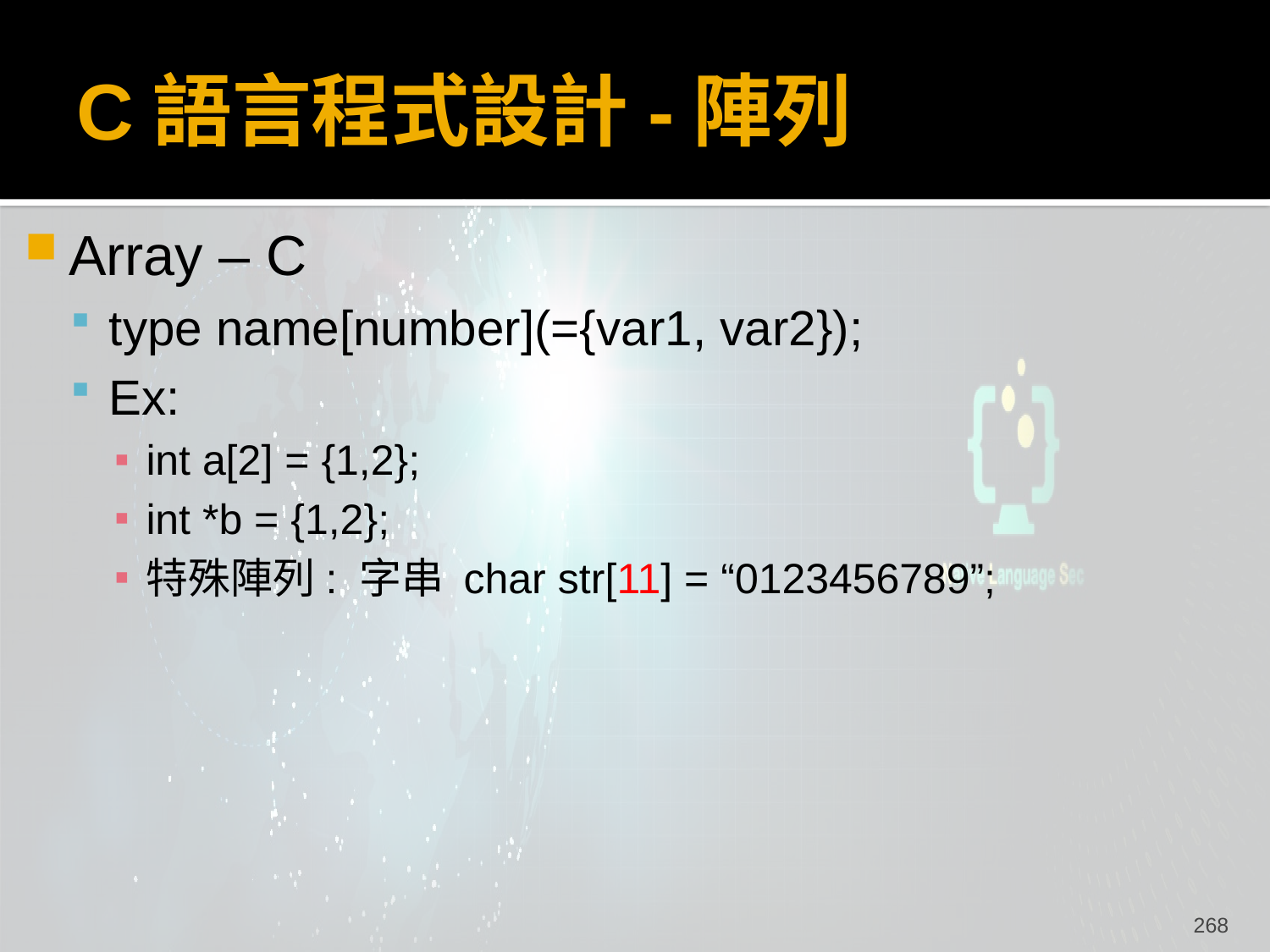

# C語言程式設計-陣列
Array – C
type name[number](={var1, var2});
Ex:
int a[2] = {1,2};
int *b = {1,2};
特殊陣列: 字串 char str[11] = “0123456789”;
268